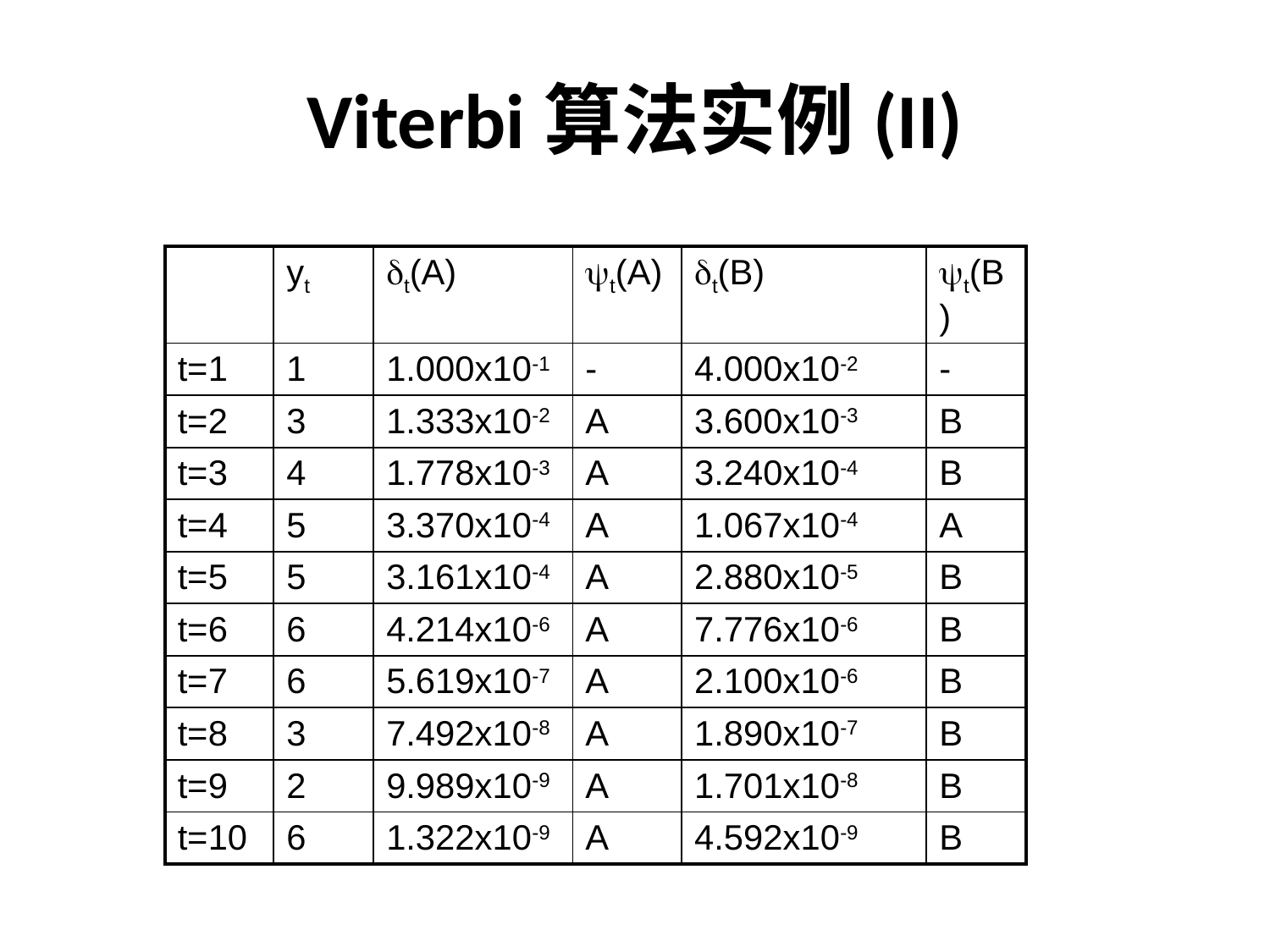

# Viterbi算法实例(II)
|  | yt | δt(A) | ψt(A) | δt(B) | ψt(B) |
| --- | --- | --- | --- | --- | --- |
| t=1 | 1 | 1.000x10-1 | - | 4.000x10-2 | - |
| t=2 | 3 | 1.333x10-2 | A | 3.600x10-3 | B |
| t=3 | 4 | 1.778x10-3 | A | 3.240x10-4 | B |
| t=4 | 5 | 3.370x10-4 | A | 1.067x10-4 | A |
| t=5 | 5 | 3.161x10-4 | A | 2.880x10-5 | B |
| t=6 | 6 | 4.214x10-6 | A | 7.776x10-6 | B |
| t=7 | 6 | 5.619x10-7 | A | 2.100x10-6 | B |
| t=8 | 3 | 7.492x10-8 | A | 1.890x10-7 | B |
| t=9 | 2 | 9.989x10-9 | A | 1.701x10-8 | B |
| t=10 | 6 | 1.322x10-9 | A | 4.592x10-9 | B |